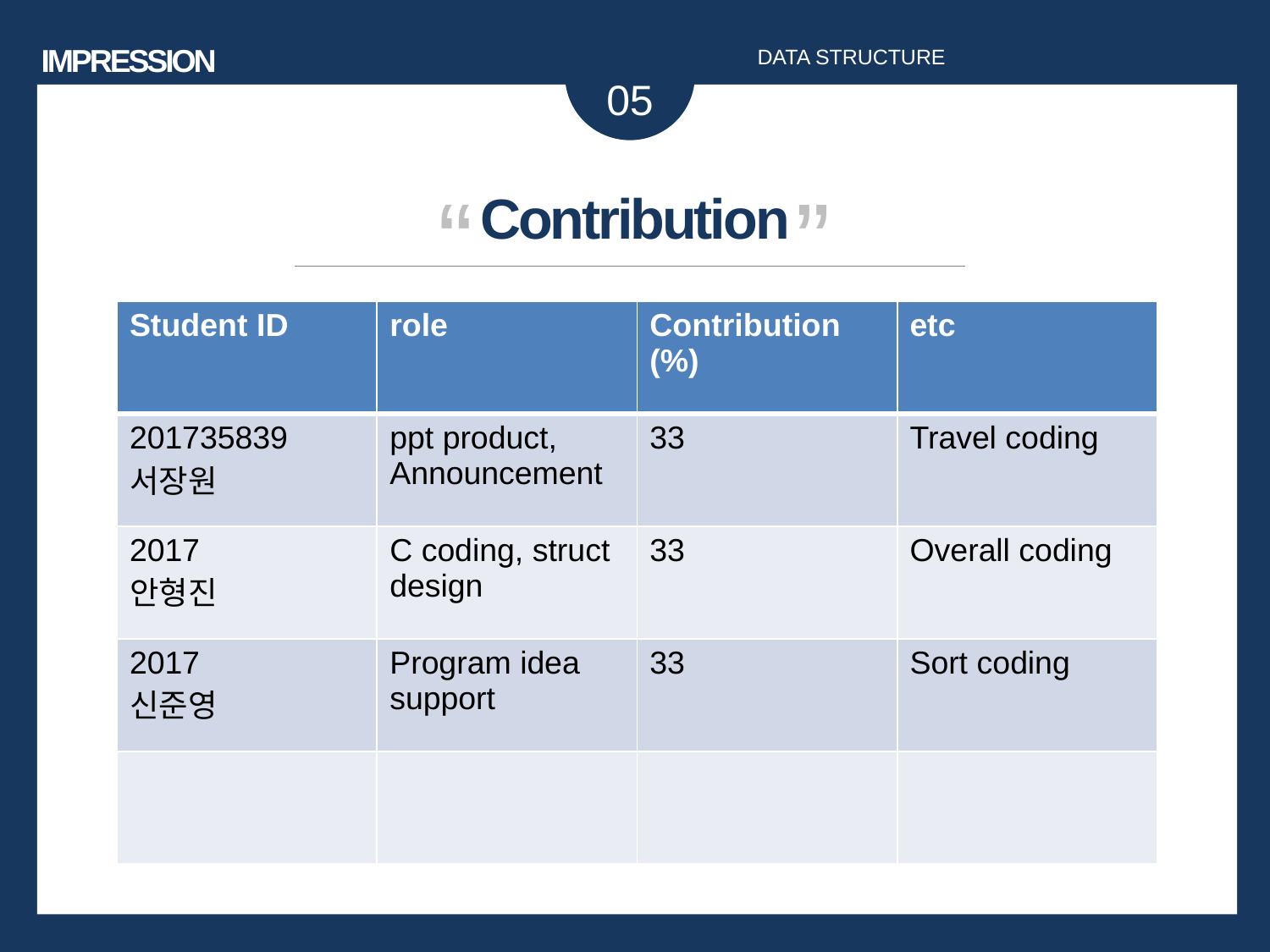

IMPRESSION
DATA STRUCTURE
05

“           ”
Contribution
| Student ID | role | Contribution (%) | etc |
| --- | --- | --- | --- |
| 201735839 서장원 | ppt product, Announcement | 33 | Travel coding |
| 2017 안형진 | C coding, struct design | 33 | Overall coding |
| 2017 신준영 | Program idea support | 33 | Sort coding |
|  |  |  |  |